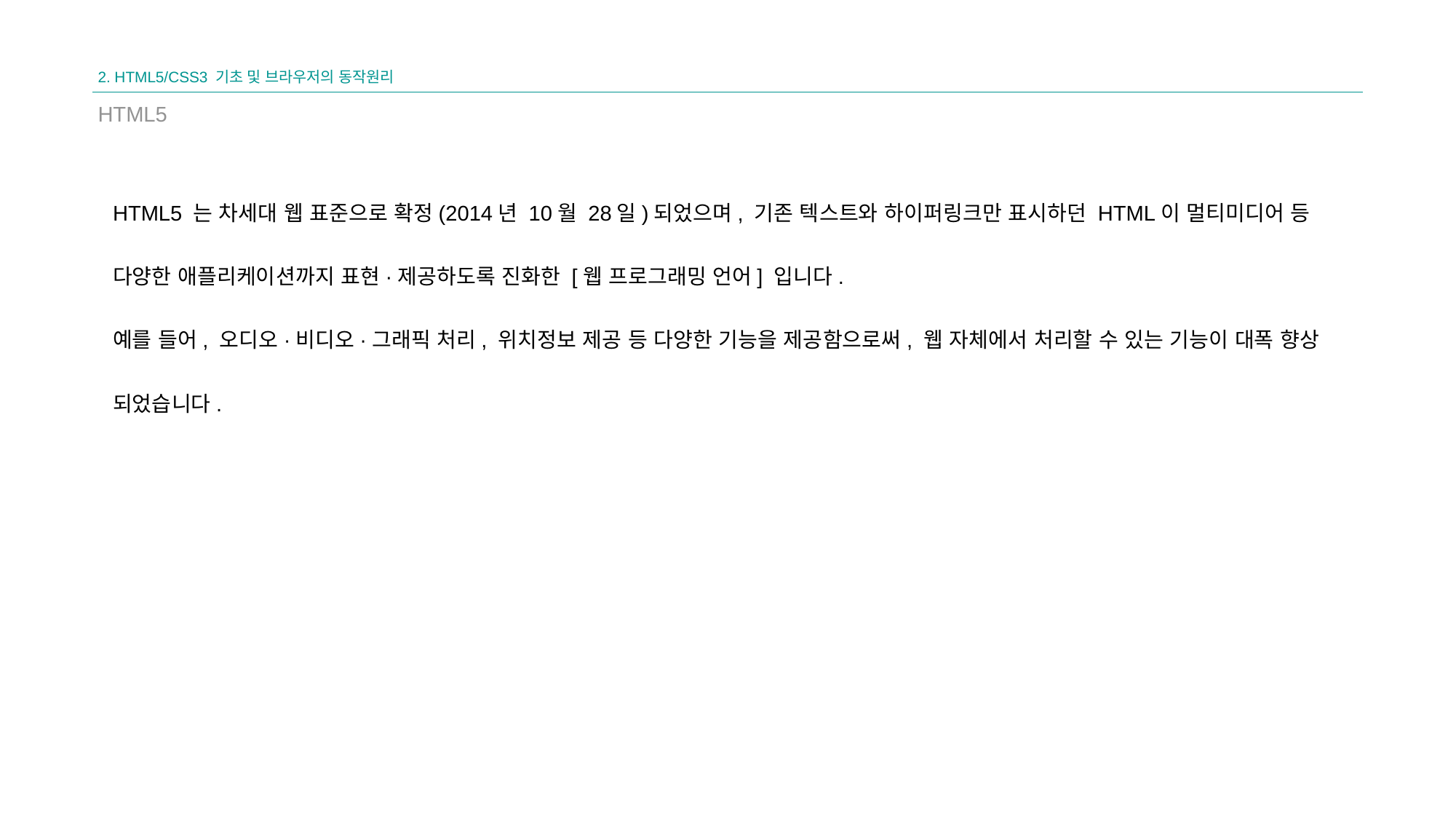

2. HTML5/CSS3 기초 및 브라우저의 동작원리

HTML5
HTML5 는 차세대 웹 표준으로 확정(2014년 10월 28일)되었으며, 기존 텍스트와 하이퍼링크만 표시하던 HTML이 멀티미디어 등
다양한 애플리케이션까지 표현·제공하도록 진화한 [웹 프로그래밍 언어] 입니다.
예를 들어, 오디오·비디오·그래픽 처리, 위치정보 제공 등 다양한 기능을 제공함으로써, 웹 자체에서 처리할 수 있는 기능이 대폭 향상 되었습니다.